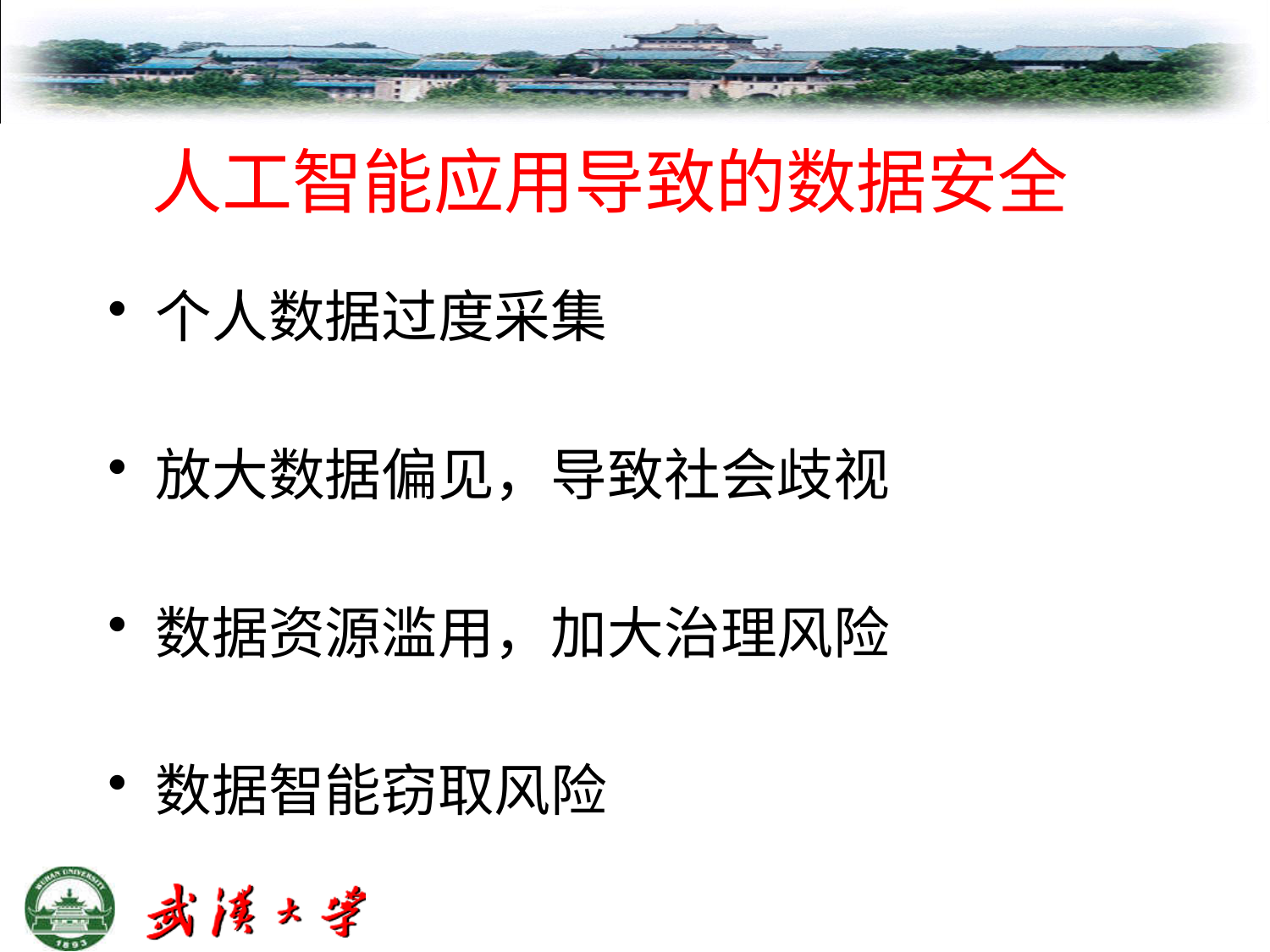

# 人工智能应用导致的数据安全
个人数据过度采集

放大数据偏见，导致社会歧视

数据资源滥用，加大治理风险

数据智能窃取风险